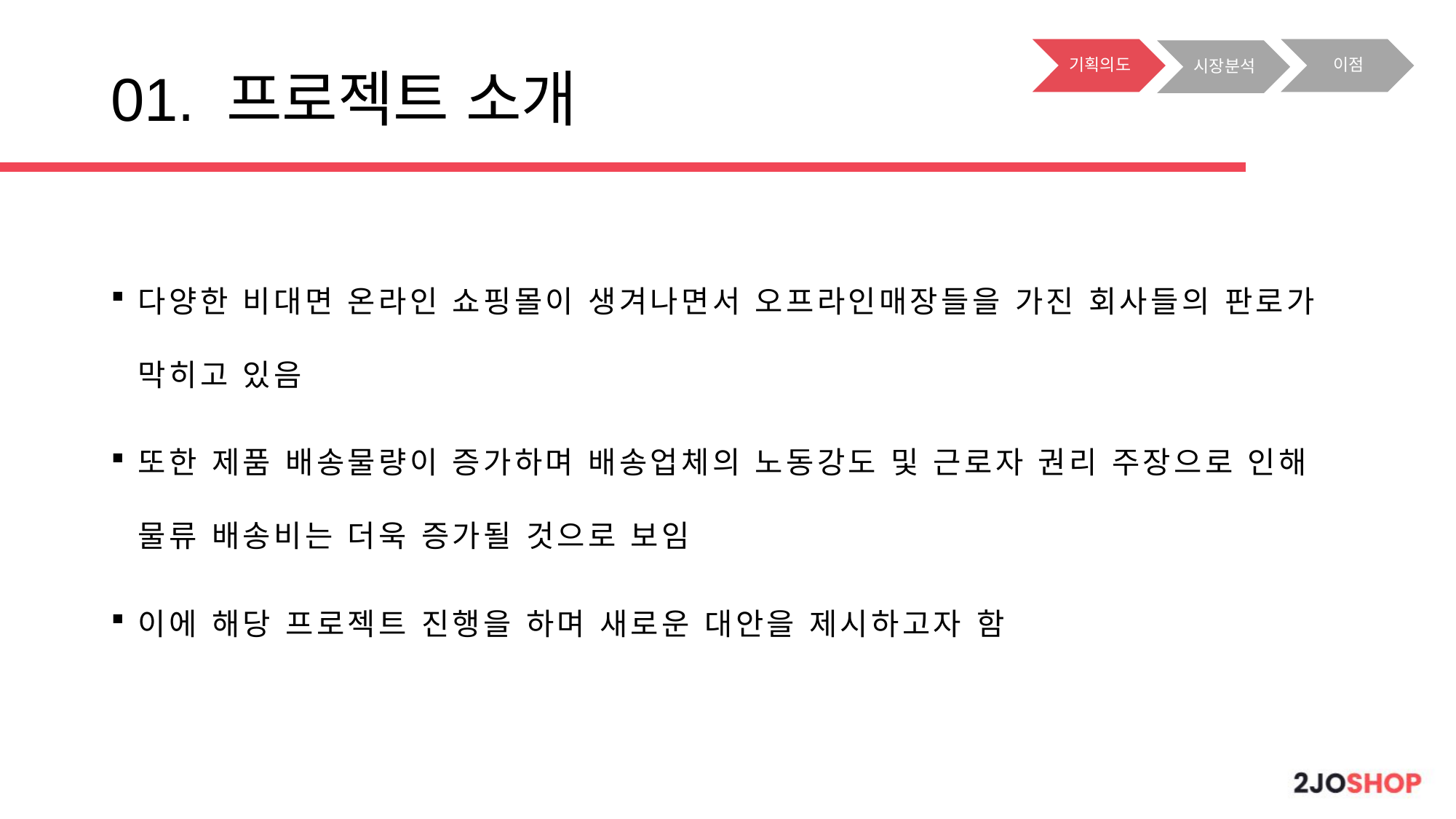

기획의도
시장분석
이점
# 01. 프로젝트 소개
다양한 비대면 온라인 쇼핑몰이 생겨나면서 오프라인매장들을 가진 회사들의 판로가 막히고 있음
또한 제품 배송물량이 증가하며 배송업체의 노동강도 및 근로자 권리 주장으로 인해 물류 배송비는 더욱 증가될 것으로 보임
이에 해당 프로젝트 진행을 하며 새로운 대안을 제시하고자 함